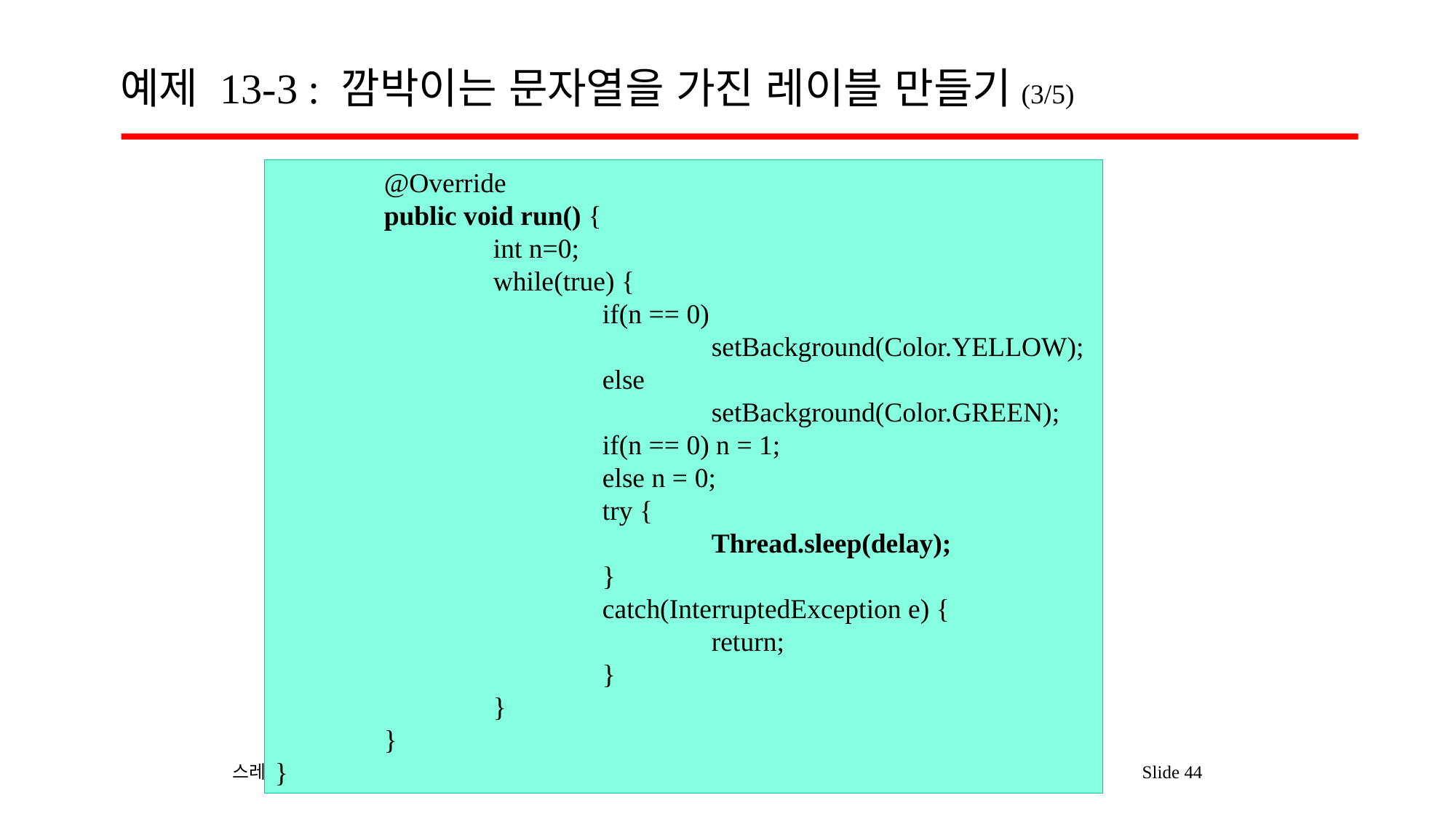

# 예제 13-3 : 깜박이는 문자열을 가진 레이블 만들기(3/5)
	@Override
	public void run() {
		int n=0;
		while(true) {
			if(n == 0)
				setBackground(Color.YELLOW);
			else
				setBackground(Color.GREEN);
			if(n == 0) n = 1;
			else n = 0;
			try {
				Thread.sleep(delay);
			}
			catch(InterruptedException e) {
				return;
			}
		}
	}
}